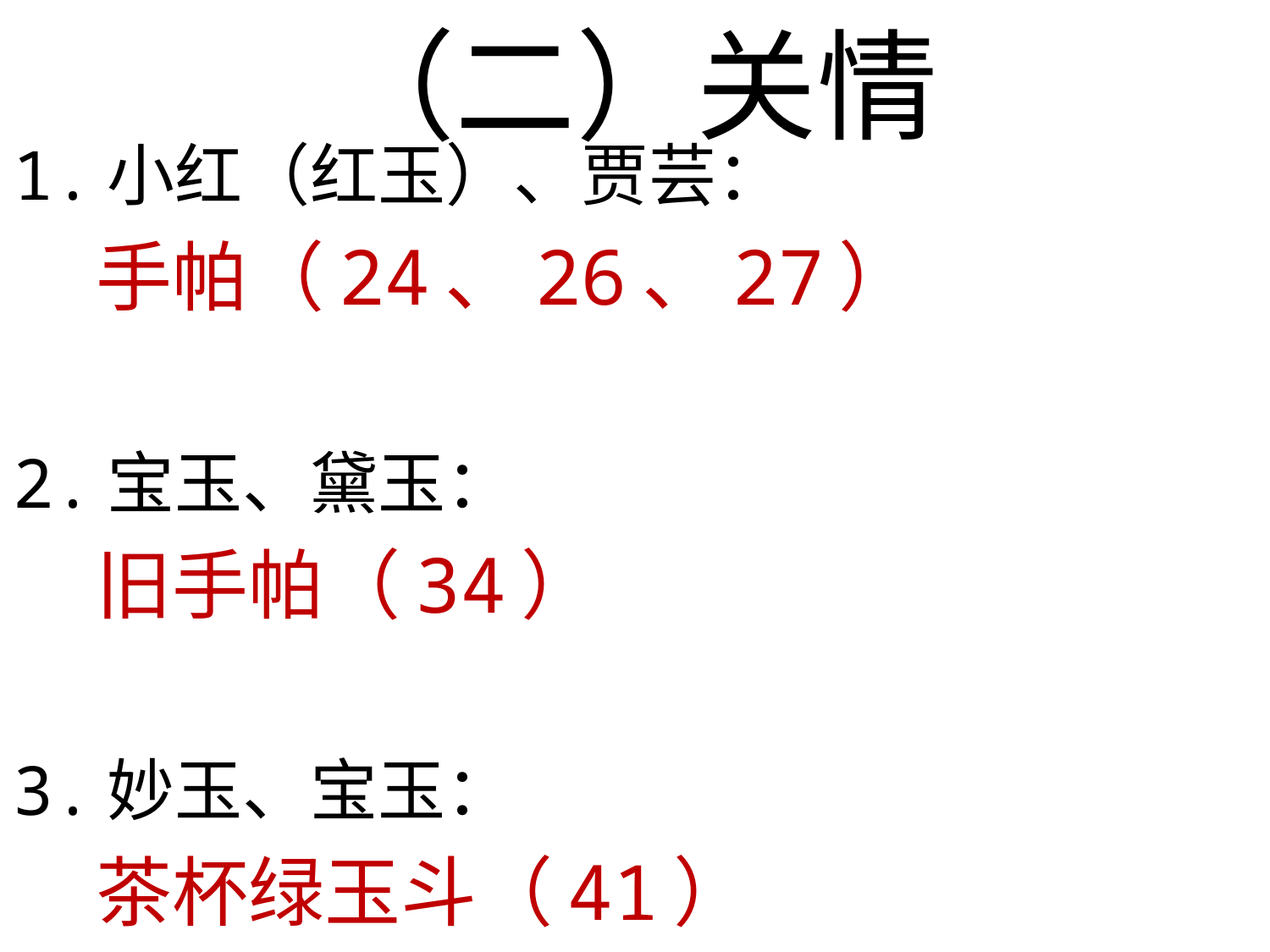

# （二）关情
1.小红（红玉）、贾芸：
    手帕（24、26、27）

2.宝玉、黛玉：
    旧手帕（34）

3.妙玉、宝玉：
    茶杯绿玉斗（41）